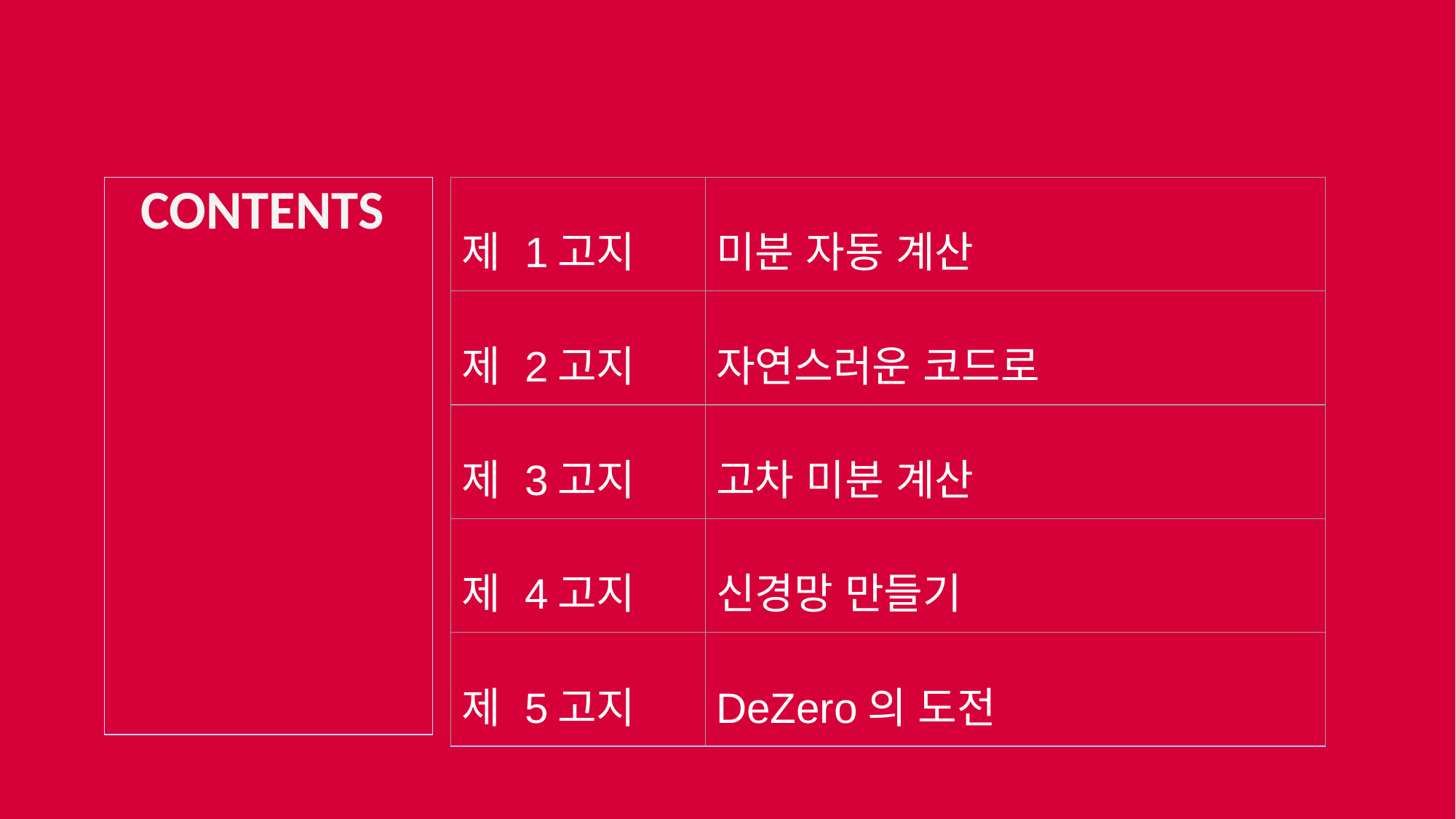

| CONTENTS |
| --- |
| 제 1고지 | 미분 자동 계산 |
| --- | --- |
| 제 2고지 | 자연스러운 코드로 |
| 제 3고지 | 고차 미분 계산 |
| 제 4고지 | 신경망 만들기 |
| 제 5고지 | DeZero의 도전 |